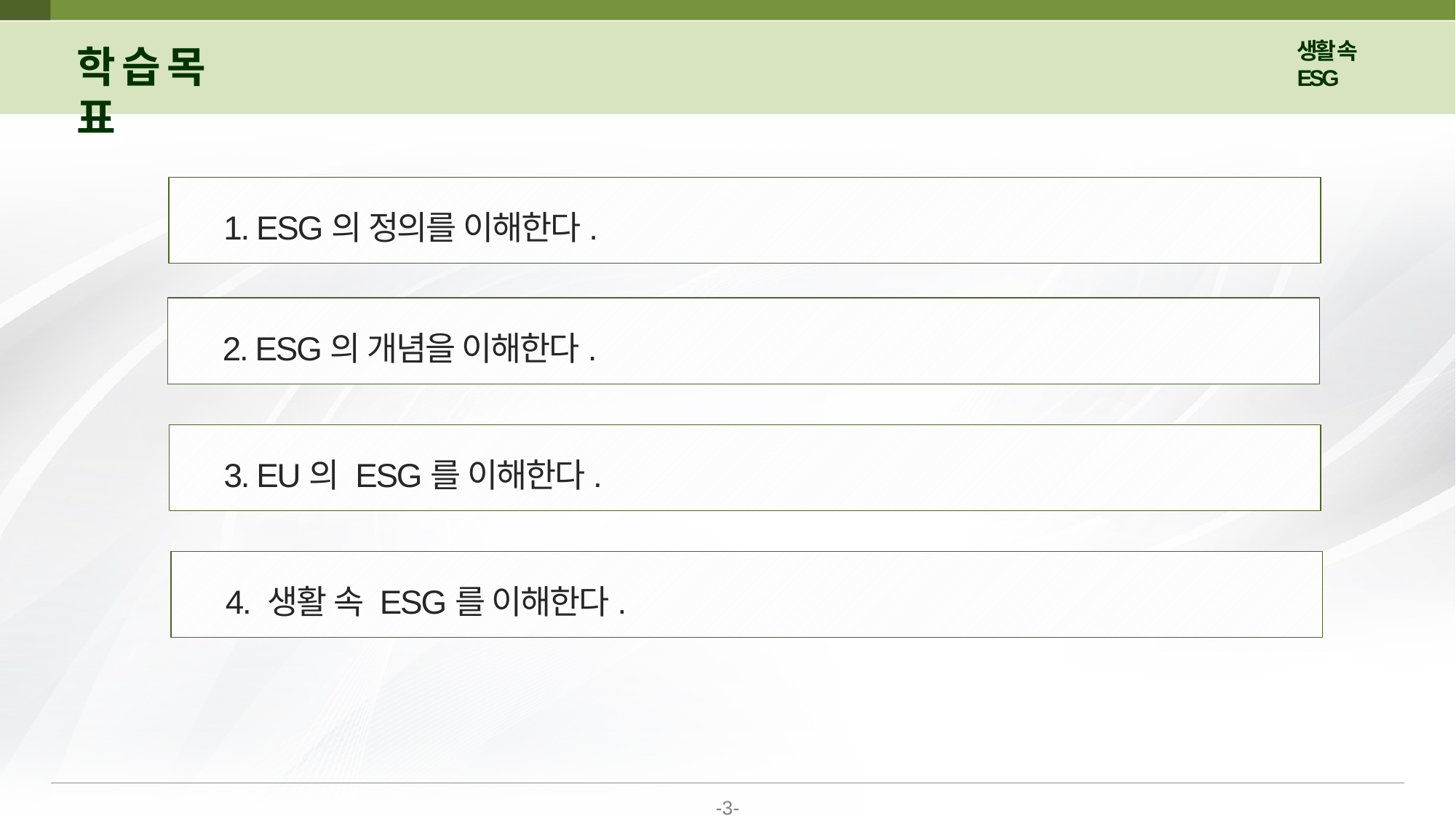

학 습 목 표

  1. ESG의 정의를 이해한다.

  2. ESG의 개념을 이해한다.

  3. EU의 ESG를 이해한다.

  4. 생활 속 ESG를 이해한다.